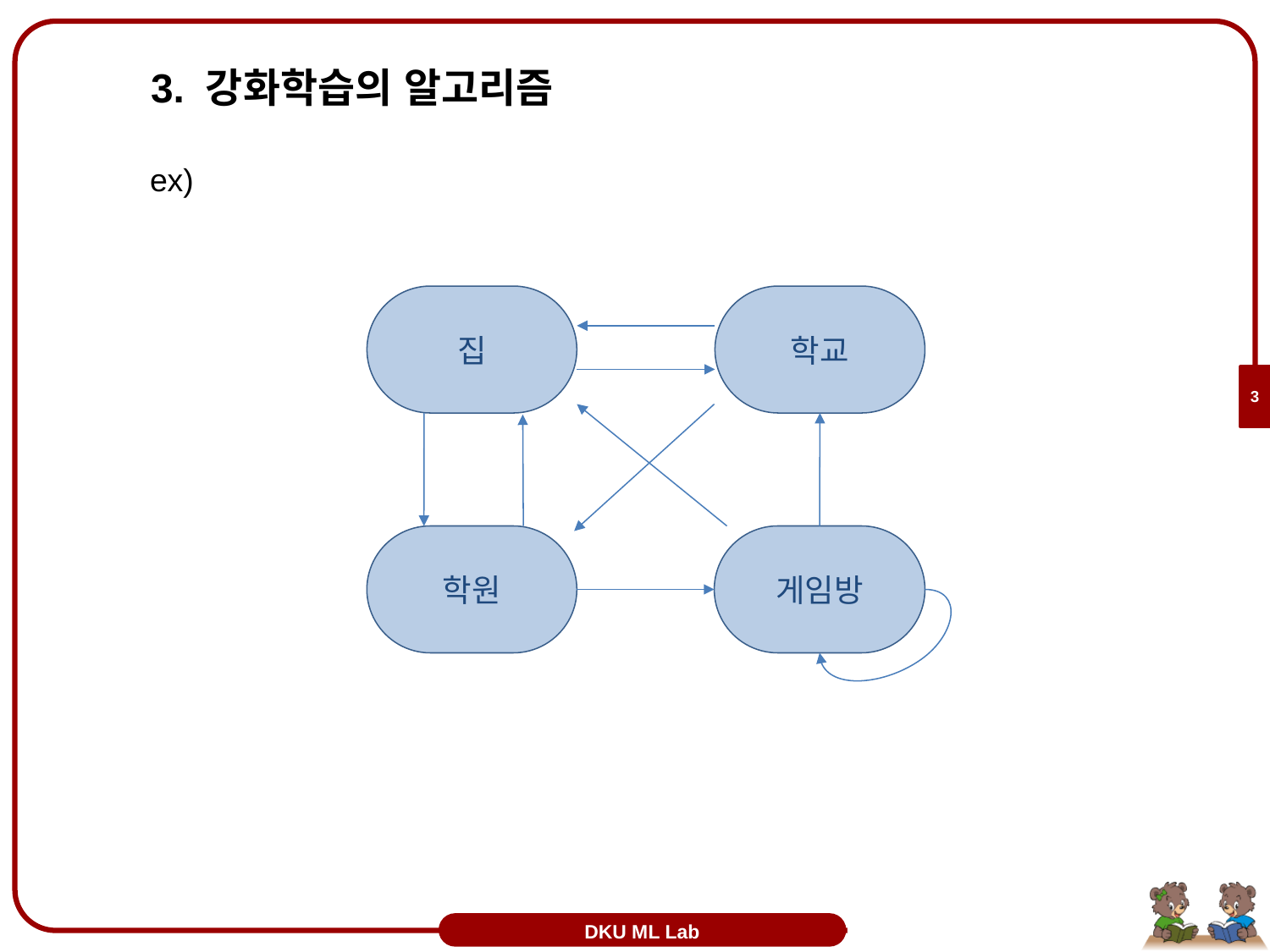

# 3. 강화학습의 알고리즘
ex)
집
학교
3
학원
게임방
DKU ML Lab